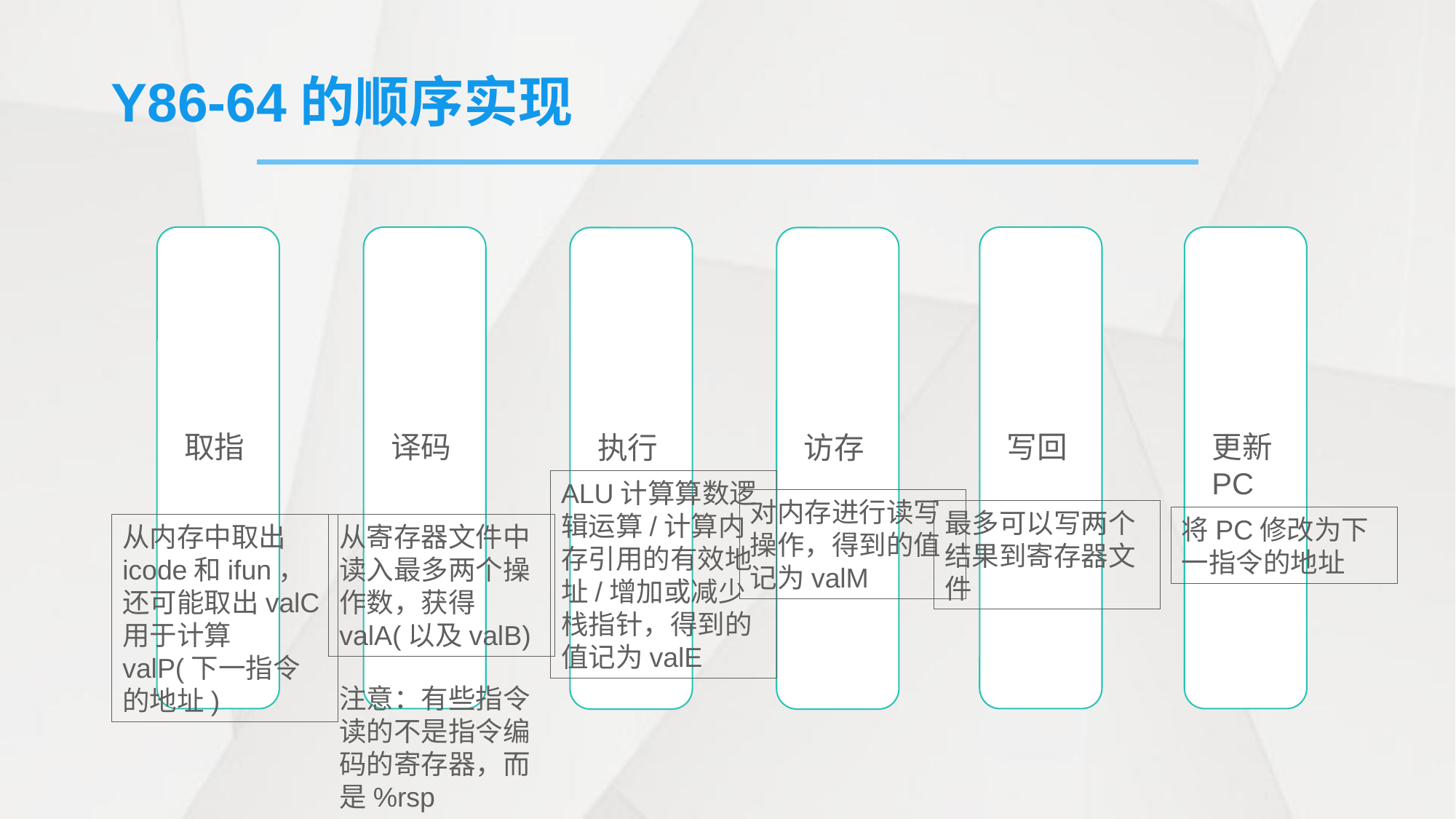

# Y86-64的顺序实现

取指

译码

写回

更新PC

执行

访存
ALU计算算数逻辑运算/计算内存引用的有效地址/增加或减少栈指针，得到的值记为valE
对内存进行读写操作，得到的值记为valM
最多可以写两个结果到寄存器文件
将PC修改为下一指令的地址
从内存中取出icode和ifun，还可能取出valC用于计算valP(下一指令的地址)
从寄存器文件中读入最多两个操作数，获得valA(以及valB)
注意：有些指令读的不是指令编码的寄存器，而是%rsp